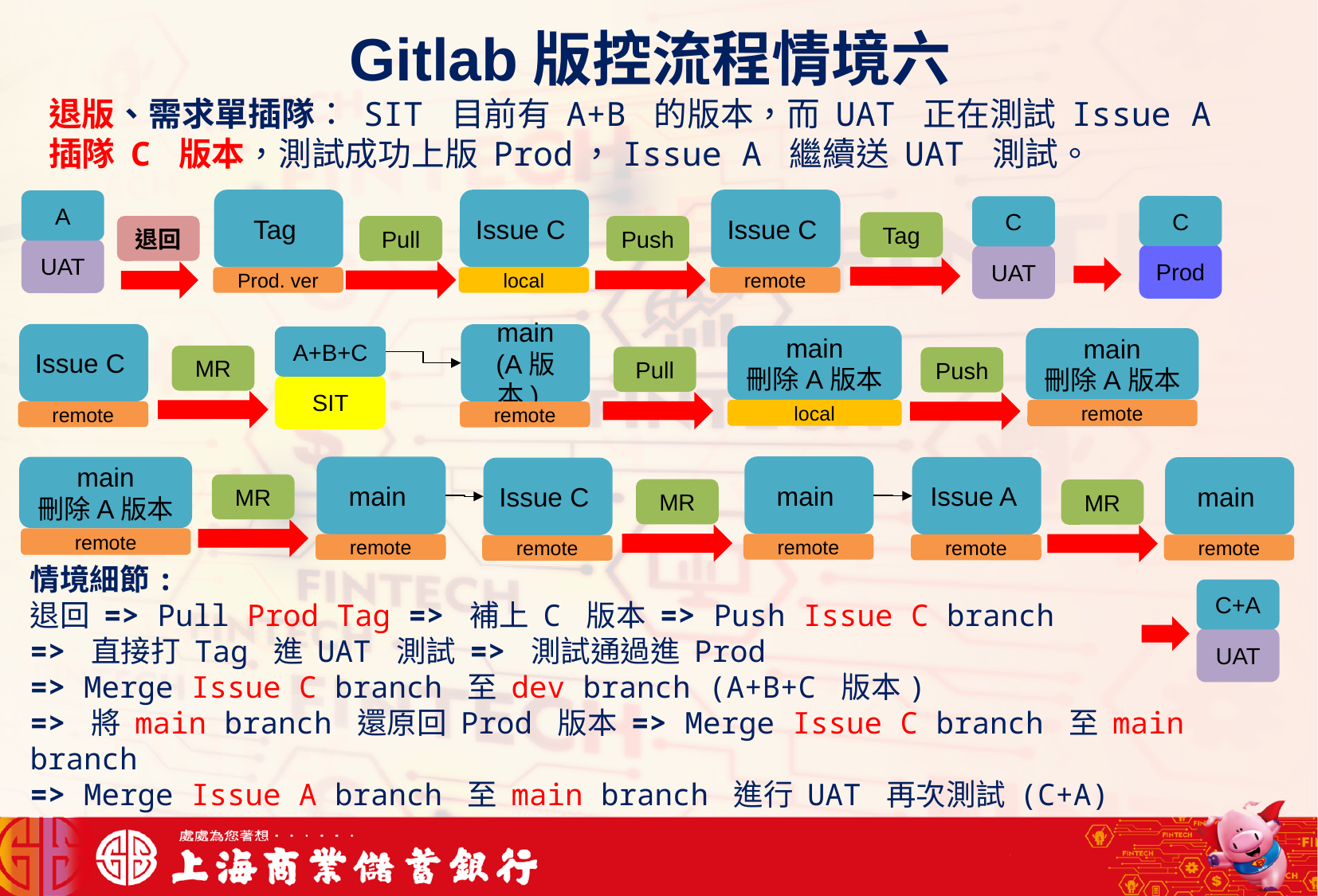

Gitlab版控流程情境六
退版、需求單插隊： SIT 目前有 A+B 的版本，而 UAT 正在測試 Issue A
插隊 C 版本，測試成功上版 Prod，Issue A 繼續送 UAT 測試。
Tag
Issue C
Issue C
A
C
C
Tag
退回
Pull
Push
UAT
Prod
UAT

Prod. ver
local
remote
Issue C
main
(A版本)
main
刪除A版本
A+B+C
main
刪除A版本
MR
Pull
Push
SIT

local
remote
remote
remote
main
main
main
刪除A版本
Issue A
main
Issue C
MR
MR
MR

remote
情境細節:
退回 => Pull Prod Tag => 補上 C 版本 => Push Issue C branch
=> 直接打 Tag 進 UAT 測試 => 測試通過進 Prod
=> Merge Issue C branch 至 dev branch (A+B+C 版本)
=> 將 main branch 還原回 Prod 版本 => Merge Issue C branch 至 main branch
=> Merge Issue A branch 至 main branch 進行 UAT 再次測試 (C+A)
remote
remote
remote
remote
remote
C+A

UAT